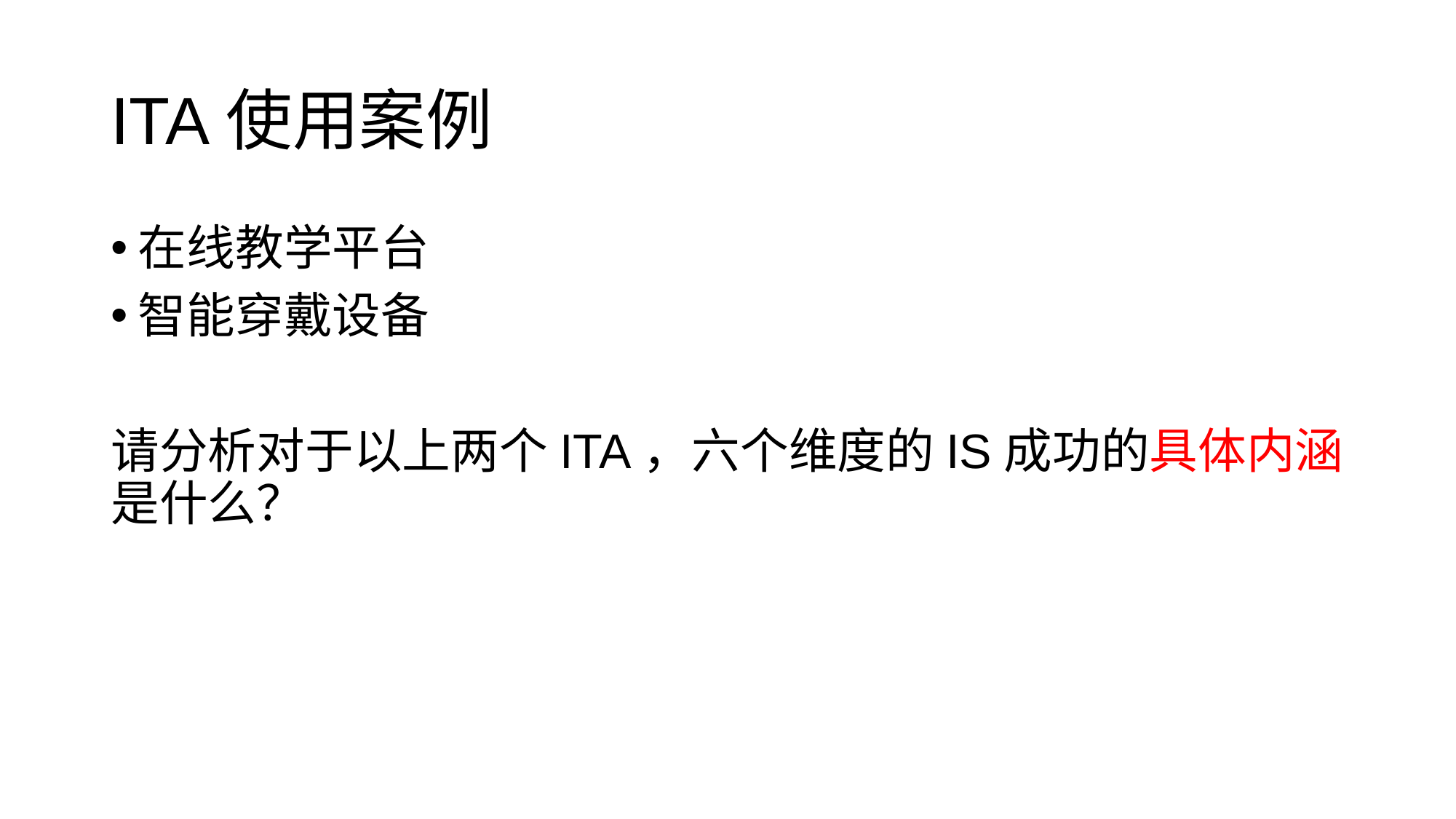

# ITA使用案例
在线教学平台
智能穿戴设备

请分析对于以上两个ITA，六个维度的IS成功的具体内涵是什么？